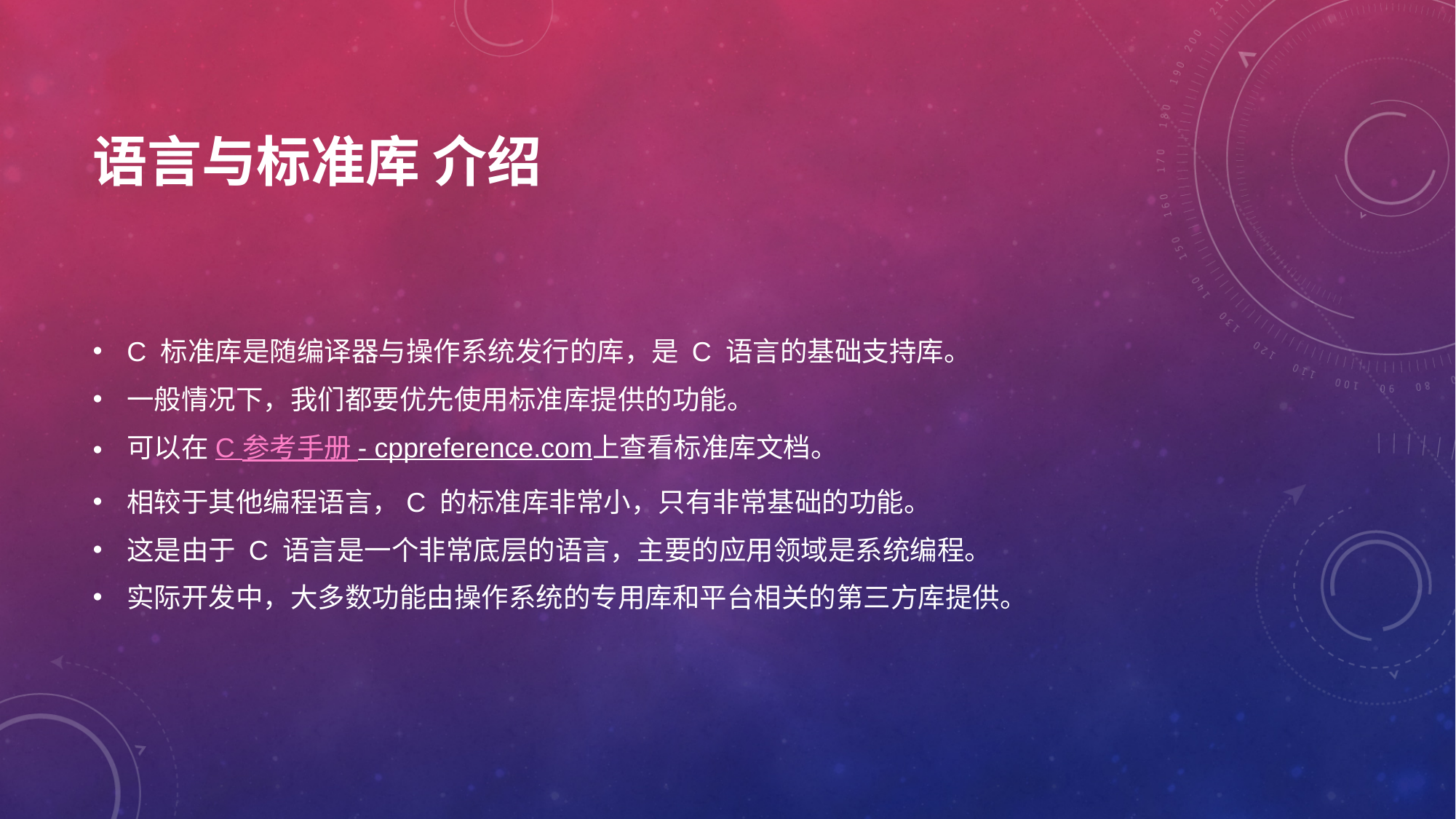

# 语言与标准库 介绍
C 标准库是随编译器与操作系统发行的库，是 C 语言的基础支持库。
一般情况下，我们都要优先使用标准库提供的功能。
可以在C 参考手册 - cppreference.com上查看标准库文档。
相较于其他编程语言，C 的标准库非常小，只有非常基础的功能。
这是由于 C 语言是一个非常底层的语言，主要的应用领域是系统编程。
实际开发中，大多数功能由操作系统的专用库和平台相关的第三方库提供。